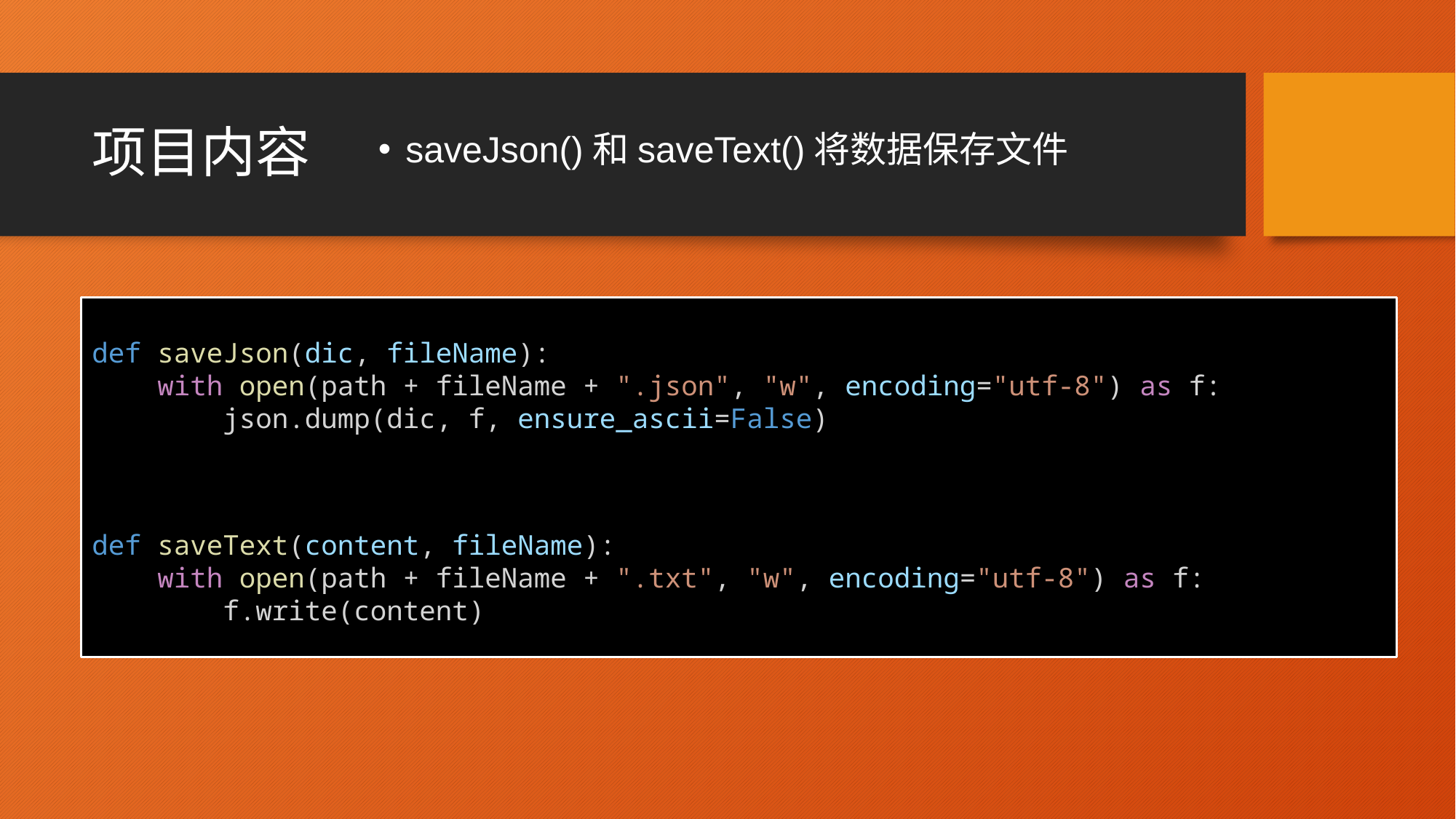

# 项目内容
saveJson()和saveText()将数据保存文件

def saveJson(dic, fileName):
    with open(path + fileName + ".json", "w", encoding="utf-8") as f:
        json.dump(dic, f, ensure_ascii=False)

def saveText(content, fileName):
    with open(path + fileName + ".txt", "w", encoding="utf-8") as f:
        f.write(content)